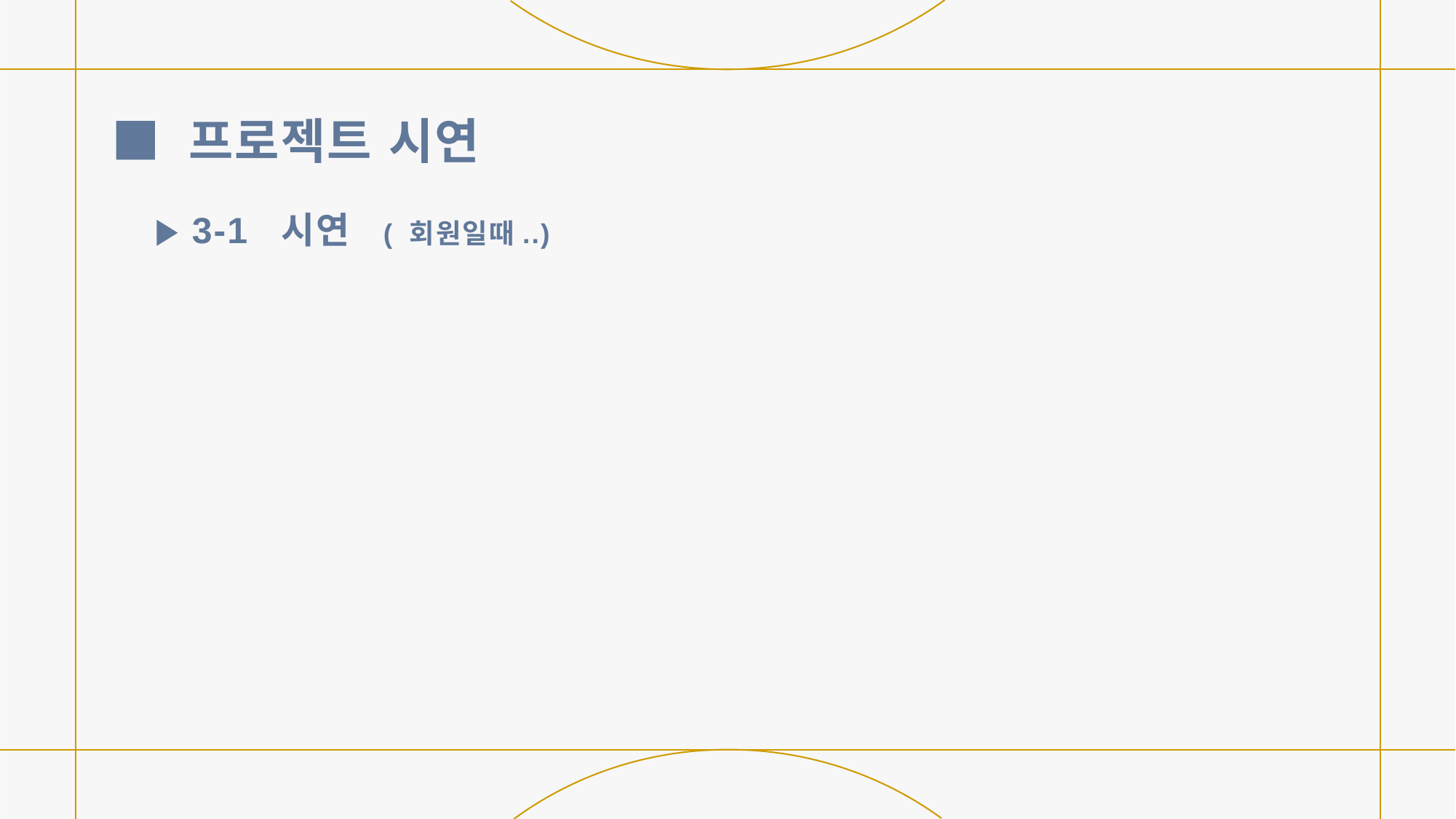

# ■ 프로젝트 시연
▶ 3-1  시연  ( 회원일때..)